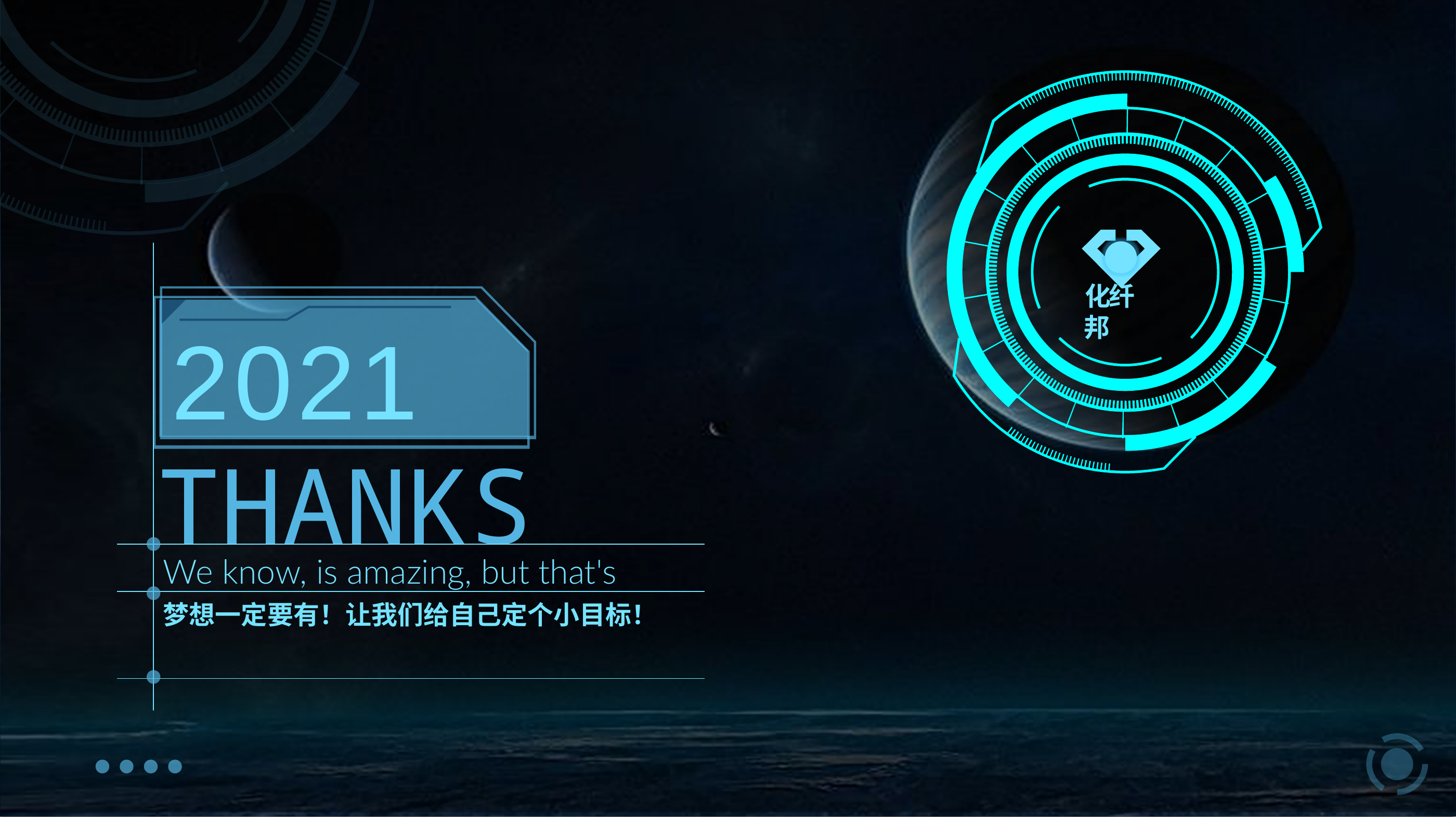

化纤邦

2021
THANKS

We know, is amazing, but that's

梦想一定要有！让我们给自己定个小目标！